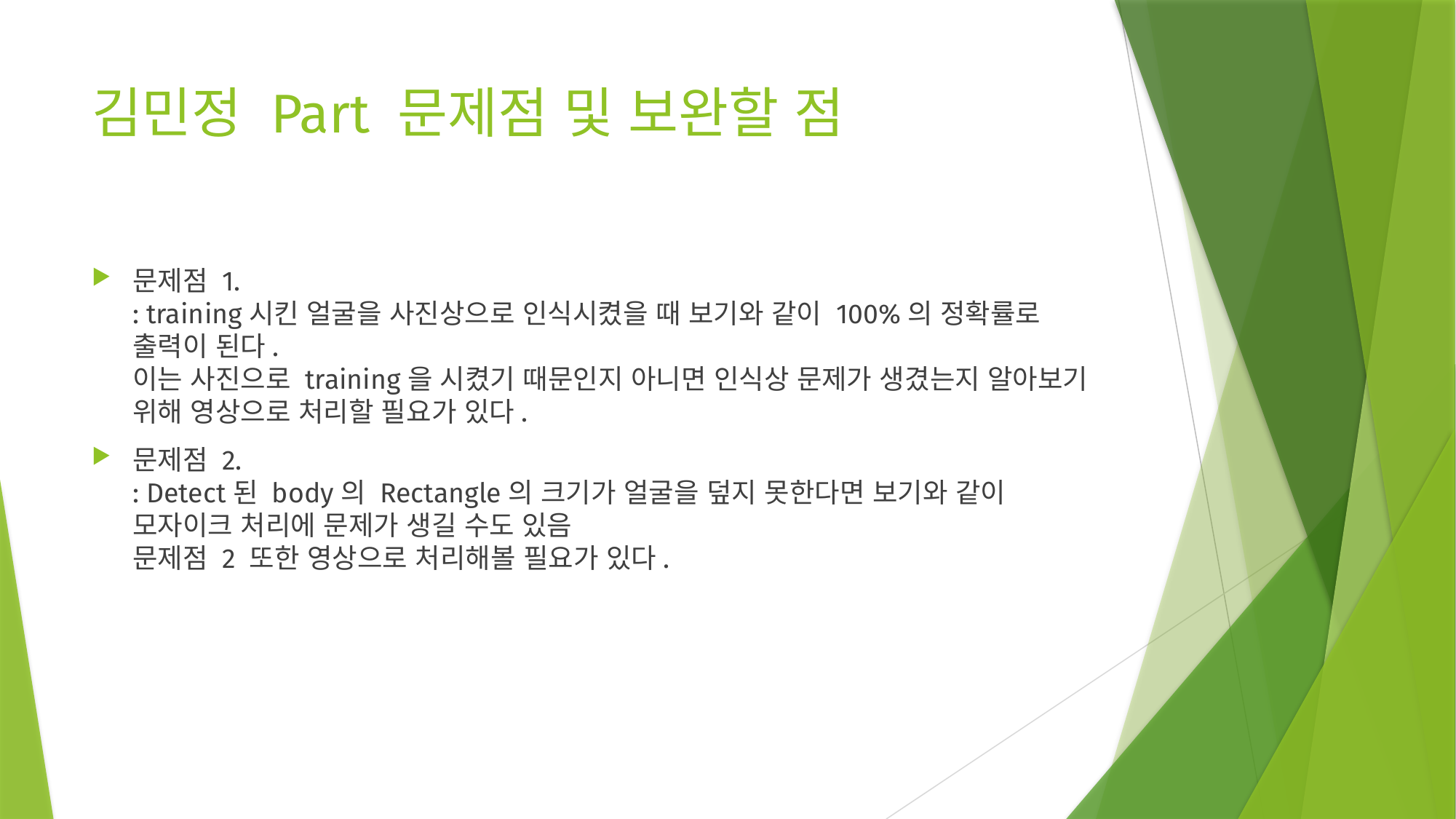

# 김민정 Part 문제점 및 보완할 점
문제점 1.
: training시킨 얼굴을 사진상으로 인식시켰을 때 보기와 같이 100%의 정확률로 출력이 된다.
이는 사진으로 training을 시켰기 때문인지 아니면 인식상 문제가 생겼는지 알아보기 위해 영상으로 처리할 필요가 있다.
문제점 2.
: Detect된 body의 Rectangle의 크기가 얼굴을 덮지 못한다면 보기와 같이
모자이크 처리에 문제가 생길 수도 있음
문제점 2 또한 영상으로 처리해볼 필요가 있다.